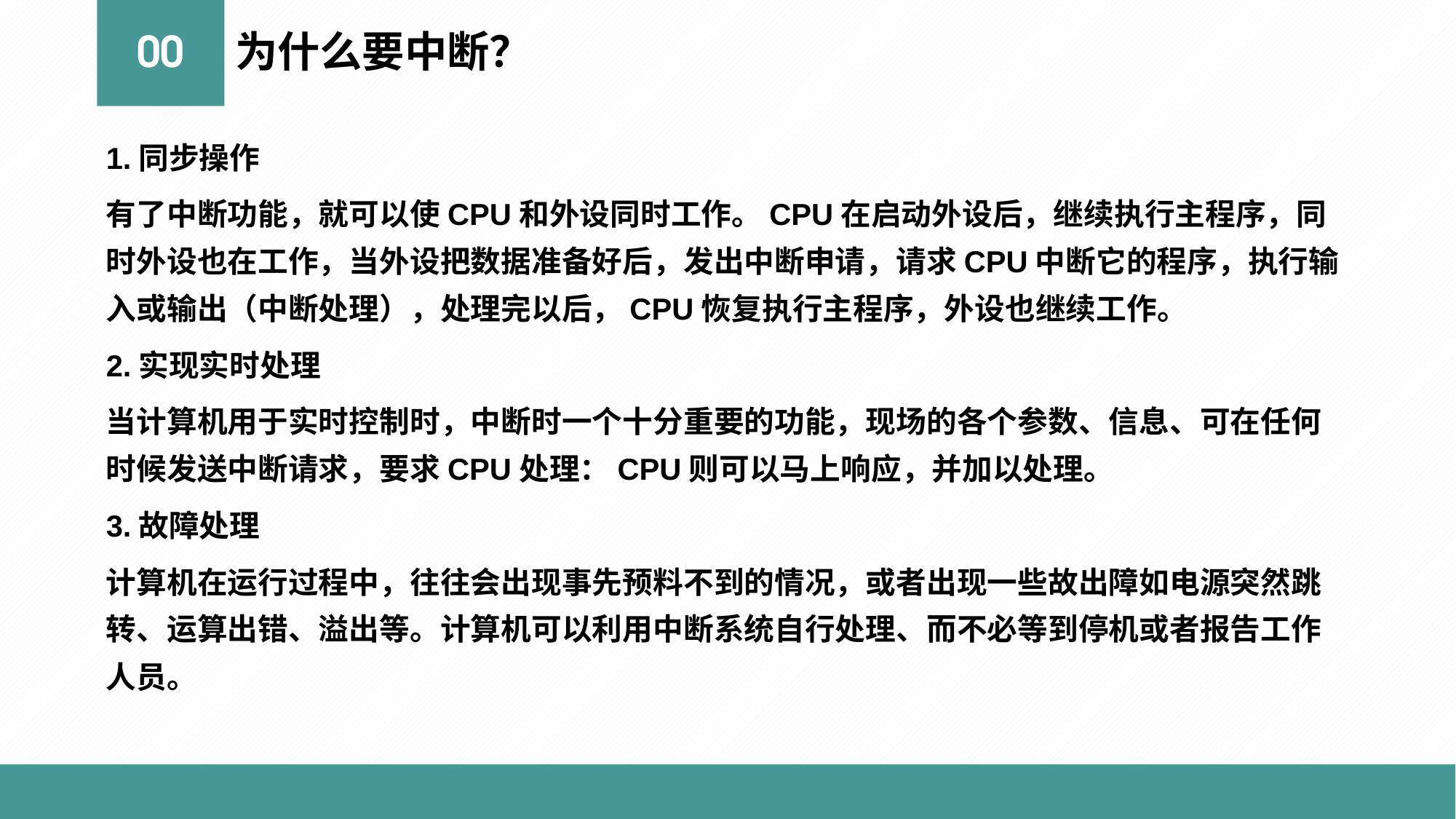

00
为什么要中断？
1.同步操作
有了中断功能，就可以使CPU和外设同时工作。CPU在启动外设后，继续执行主程序，同时外设也在工作，当外设把数据准备好后，发出中断申请，请求CPU中断它的程序，执行输入或输出（中断处理），处理完以后，CPU恢复执行主程序，外设也继续工作。
2.实现实时处理
当计算机用于实时控制时，中断时一个十分重要的功能，现场的各个参数、信息、可在任何时候发送中断请求，要求CPU处理：CPU则可以马上响应，并加以处理。
3.故障处理
计算机在运行过程中，往往会出现事先预料不到的情况，或者出现一些故出障如电源突然跳转、运算出错、溢出等。计算机可以利用中断系统自行处理、而不必等到停机或者报告工作人员。